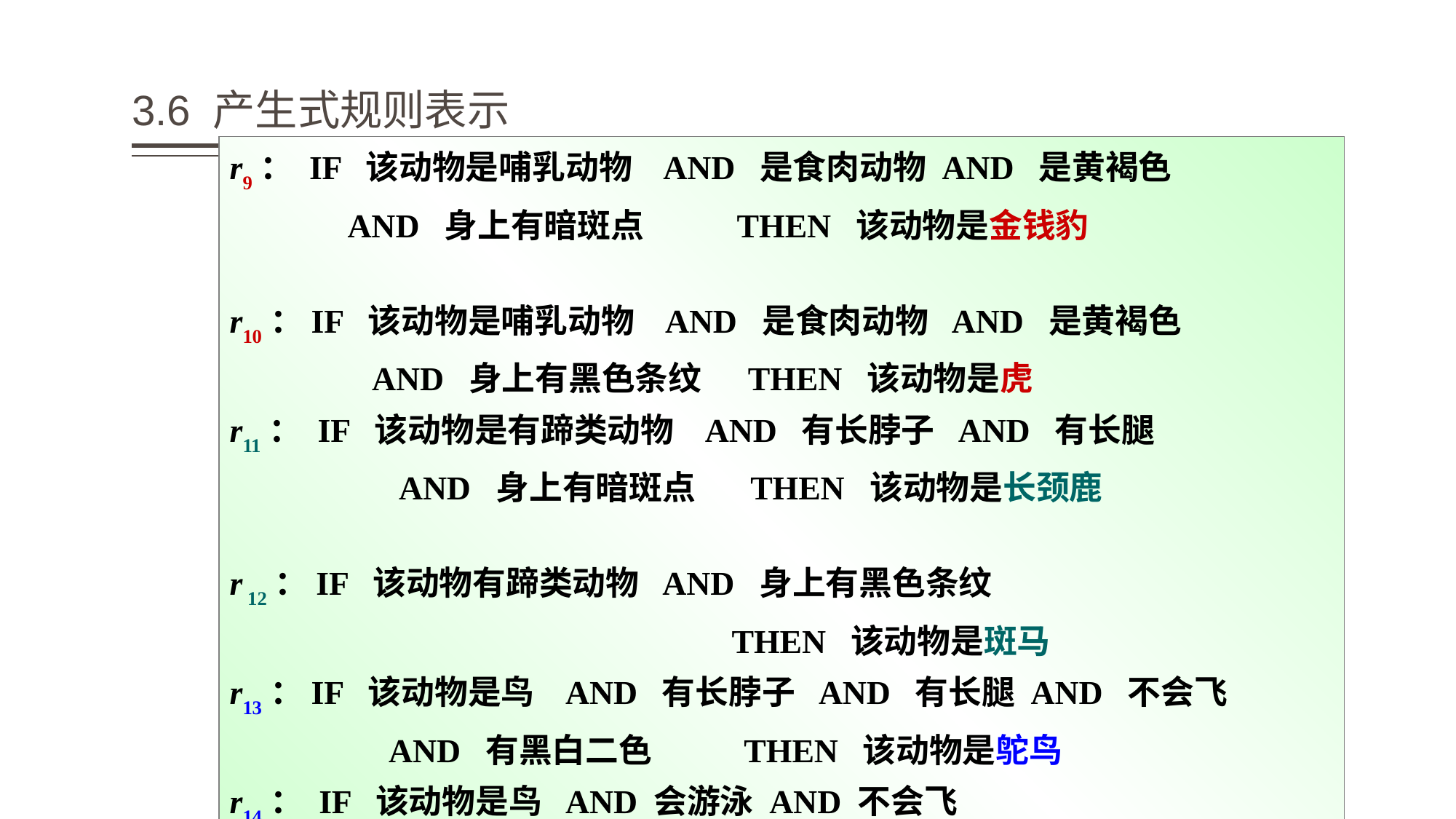

# 3.6 产生式规则表示
r9： IF  该动物是哺乳动物   AND  是食肉动物 AND  是黄褐色
              AND  身上有暗斑点           THEN  该动物是金钱豹
r10：IF  该动物是哺乳动物   AND  是食肉动物  AND  是黄褐色
                 AND  身上有黑色条纹     THEN  该动物是虎
r11： IF  该动物是有蹄类动物   AND  有长脖子  AND  有长腿
                    AND  身上有暗斑点      THEN  该动物是长颈鹿
r 12：IF  该动物有蹄类动物  AND  身上有黑色条纹
                                                            THEN  该动物是斑马
r13：IF  该动物是鸟   AND  有长脖子  AND  有长腿 AND  不会飞
                   AND  有黑白二色           THEN  该动物是鸵鸟
r14： IF  该动物是鸟  AND 会游泳 AND 不会飞
                 AND  有黑白二色             THEN  该动物是企鹅
r15： IF  该动物是鸟   AND  善飞     THEN  该动物是信天翁
162